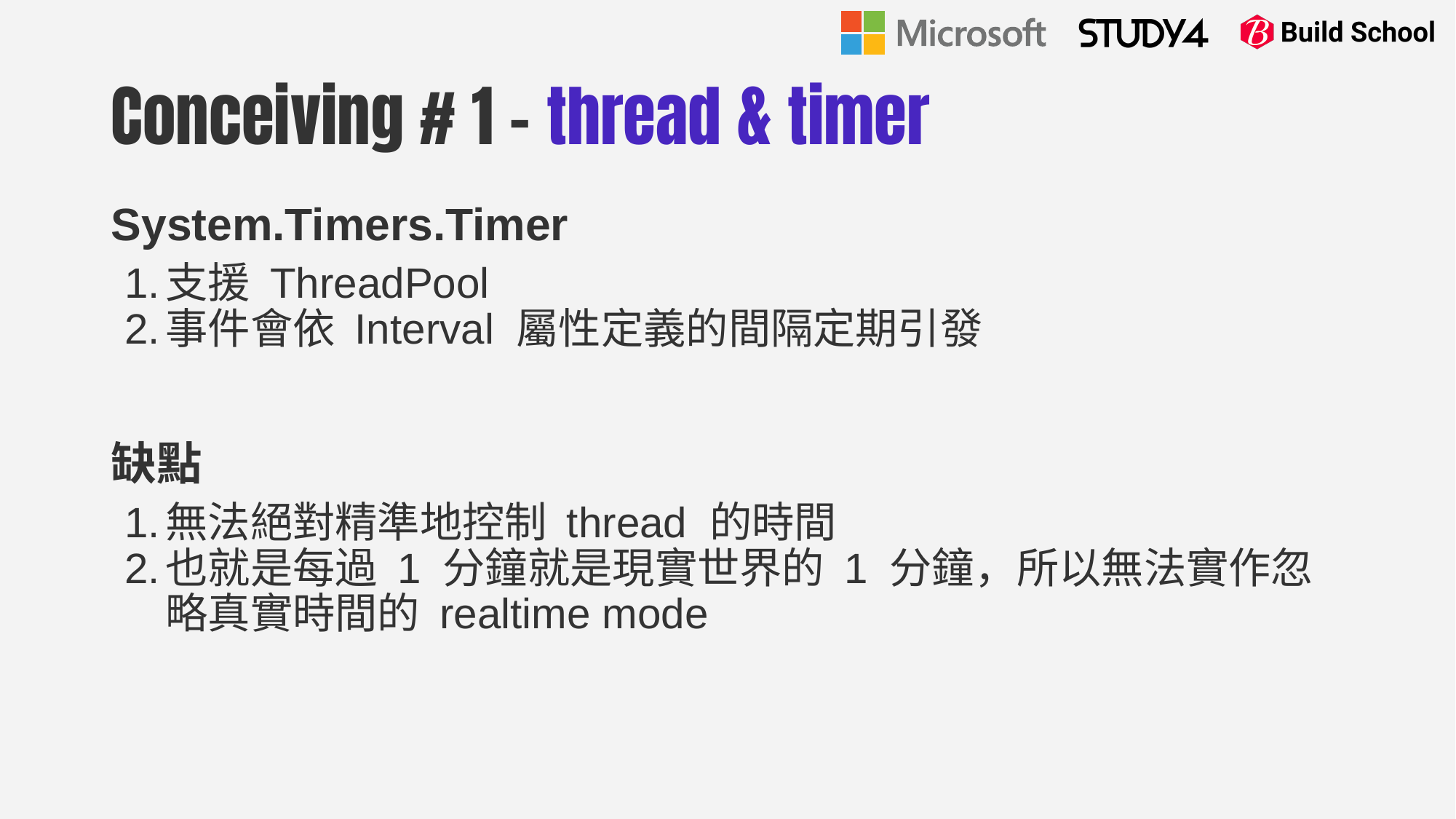

# Conceiving # 1 - thread & timer
System.Timers.Timer
支援 ThreadPool
事件會依 Interval 屬性定義的間隔定期引發

缺點
無法絕對精準地控制 thread 的時間
也就是每過 1 分鐘就是現實世界的 1 分鐘，所以無法實作忽略真實時間的 realtime mode